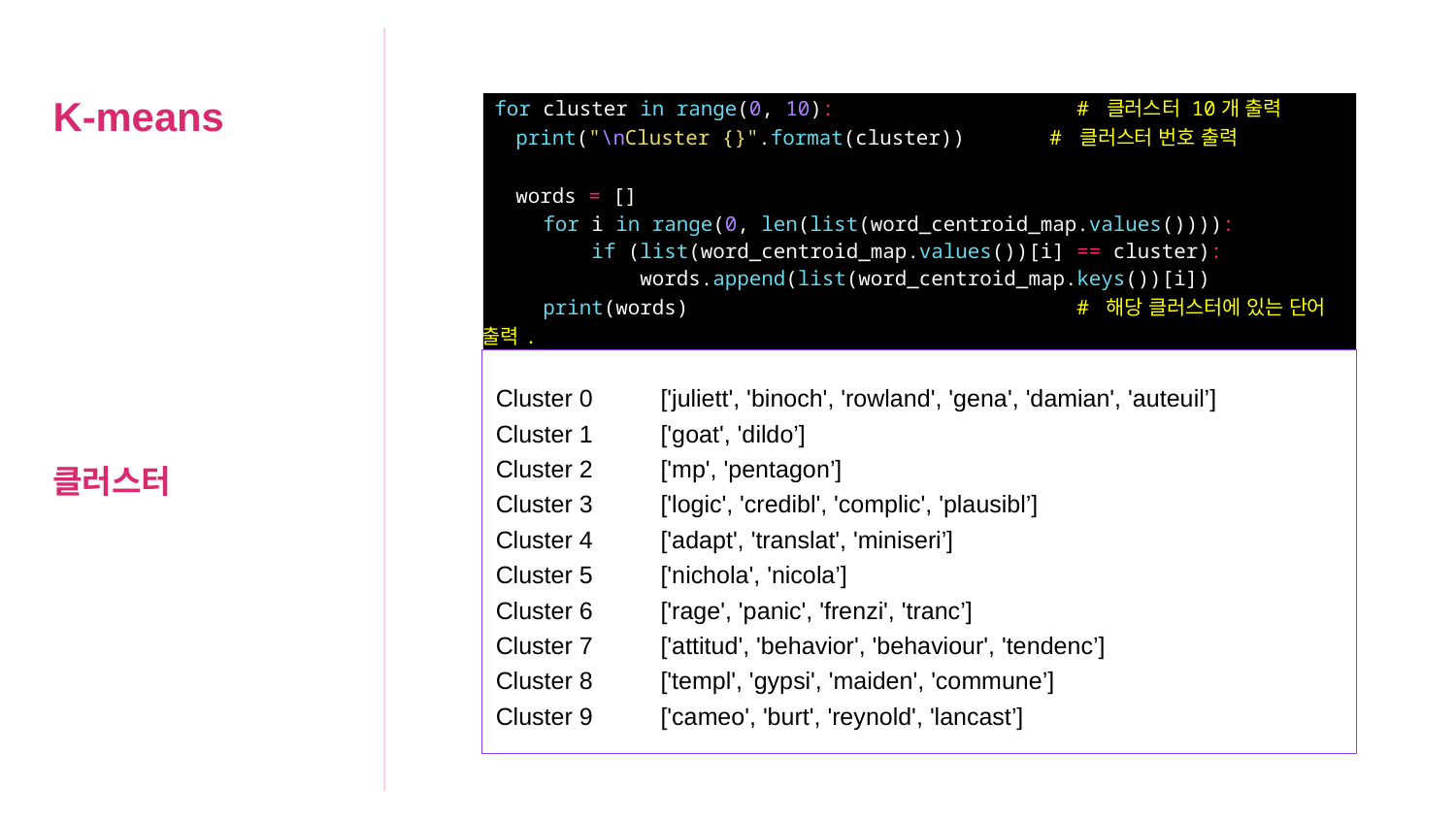

K-means
| for cluster in range(0, 10): # 클러스터 10개 출력 print("\nCluster {}".format(cluster)) # 클러스터 번호 출력 words = [] for i in range(0, len(list(word\_centroid\_map.values()))): if (list(word\_centroid\_map.values())[i] == cluster): words.append(list(word\_centroid\_map.keys())[i]) print(words) # 해당 클러스터에 있는 단어 출력. |
| --- |
| Cluster 0 ['juliett', 'binoch', 'rowland', 'gena', 'damian', 'auteuil’] Cluster 1 ['goat', 'dildo’] Cluster 2 ['mp', 'pentagon’] Cluster 3 ['logic', 'credibl', 'complic', 'plausibl’] Cluster 4 ['adapt', 'translat', 'miniseri’] Cluster 5 ['nichola', 'nicola’] Cluster 6 ['rage', 'panic', 'frenzi', 'tranc’] Cluster 7 ['attitud', 'behavior', 'behaviour', 'tendenc’] Cluster 8 ['templ', 'gypsi', 'maiden', 'commune’] Cluster 9 ['cameo', 'burt', 'reynold', 'lancast’] |
클러스터